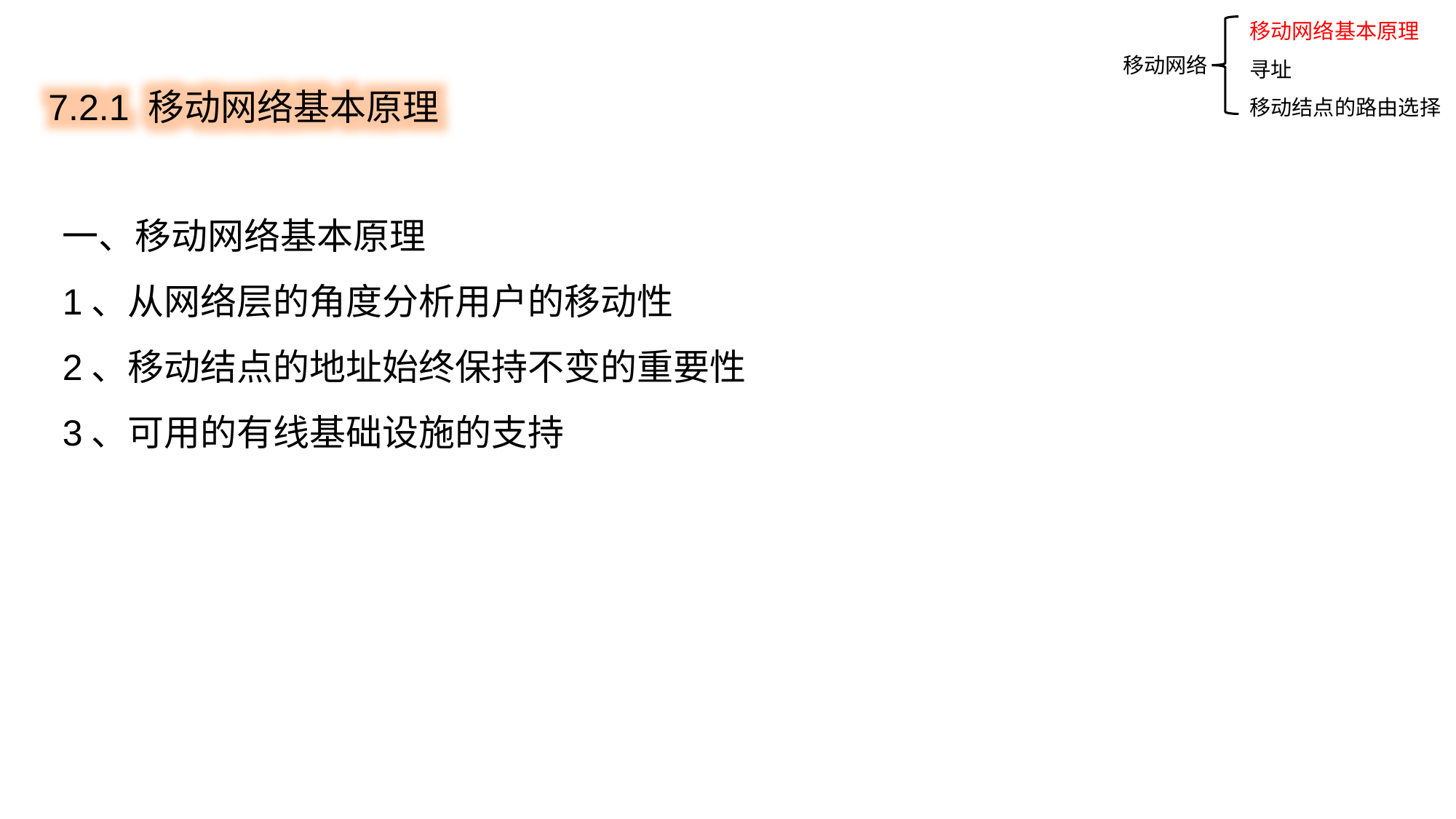

移动网络基本原理
寻址
移动结点的路由选择

7.2.1 移动网络基本原理
移动网络
一、移动网络基本原理
1、从网络层的角度分析用户的移动性
2、移动结点的地址始终保持不变的重要性
3、可用的有线基础设施的支持